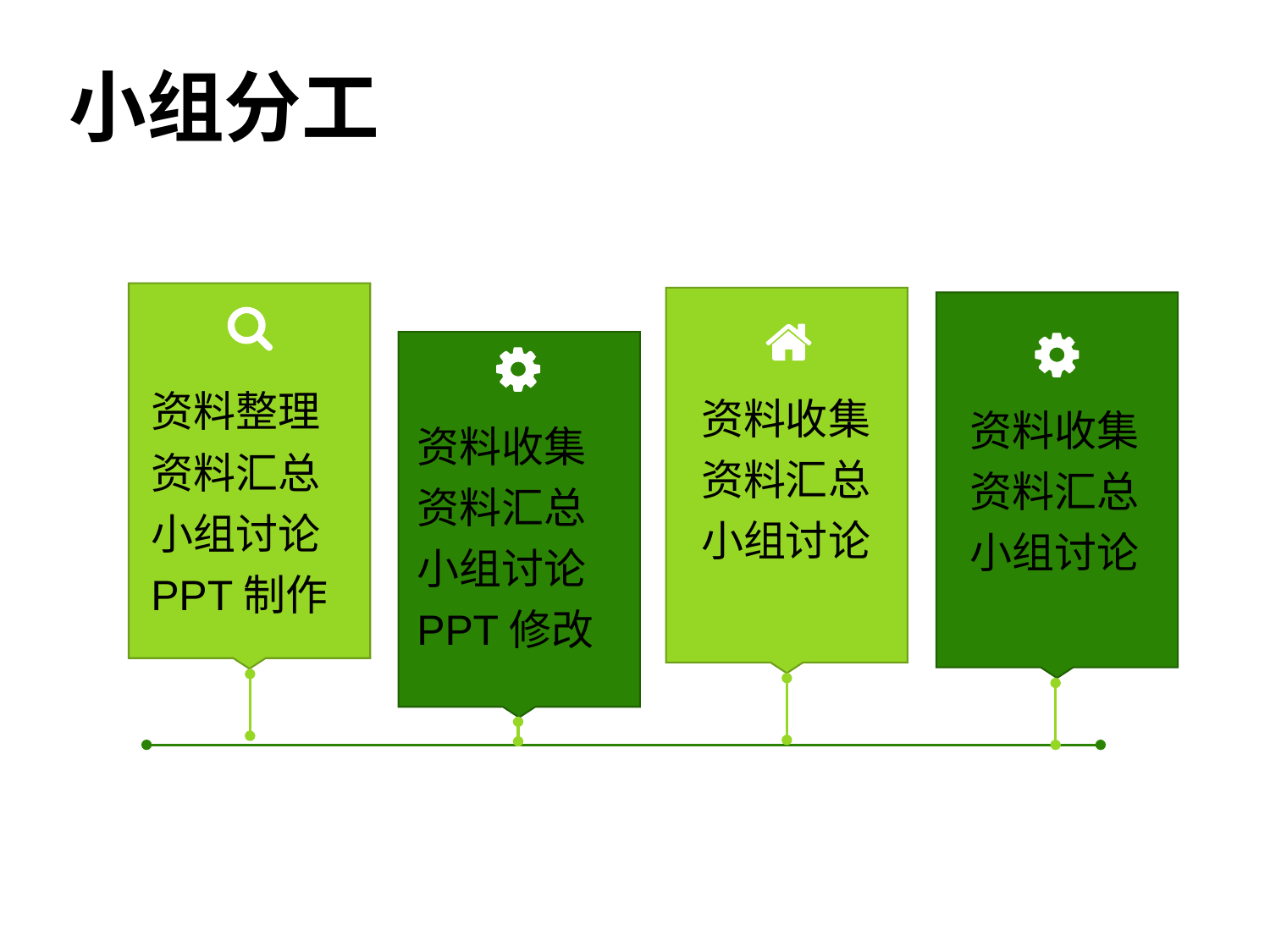

小组分工

资料整理
资料汇总
小组讨论
PPT制作
资料收集
资料汇总
小组讨论
资料收集
资料汇总
小组讨论
资料收集
资料汇总
小组讨论
PPT修改